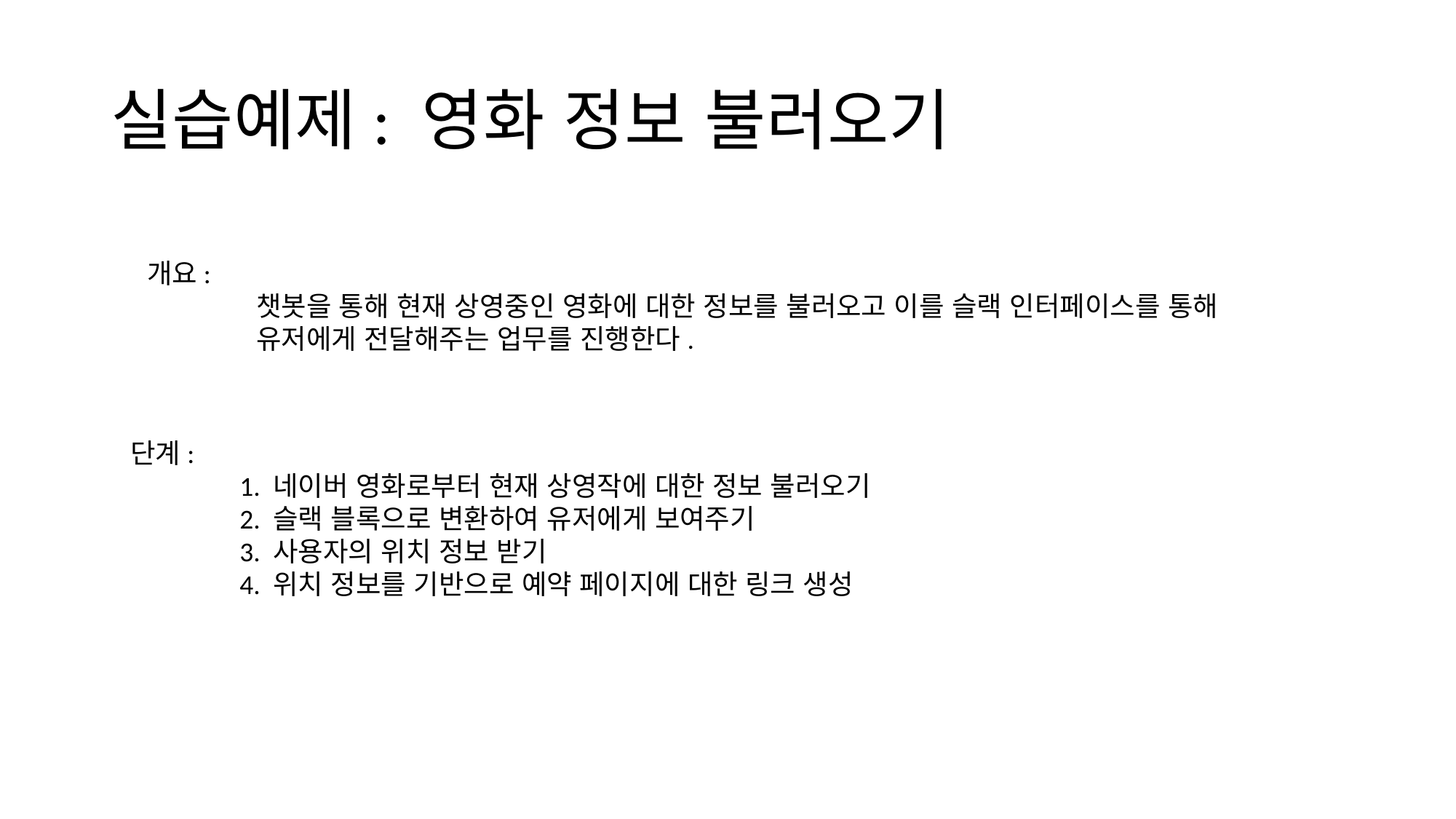

# 실습예제: 영화 정보 불러오기
개요:
	챗봇을 통해 현재 상영중인 영화에 대한 정보를 불러오고 이를 슬랙 인터페이스를 통해
	유저에게 전달해주는 업무를 진행한다.
단계:
	1. 네이버 영화로부터 현재 상영작에 대한 정보 불러오기
	2. 슬랙 블록으로 변환하여 유저에게 보여주기
	3. 사용자의 위치 정보 받기
	4. 위치 정보를 기반으로 예약 페이지에 대한 링크 생성